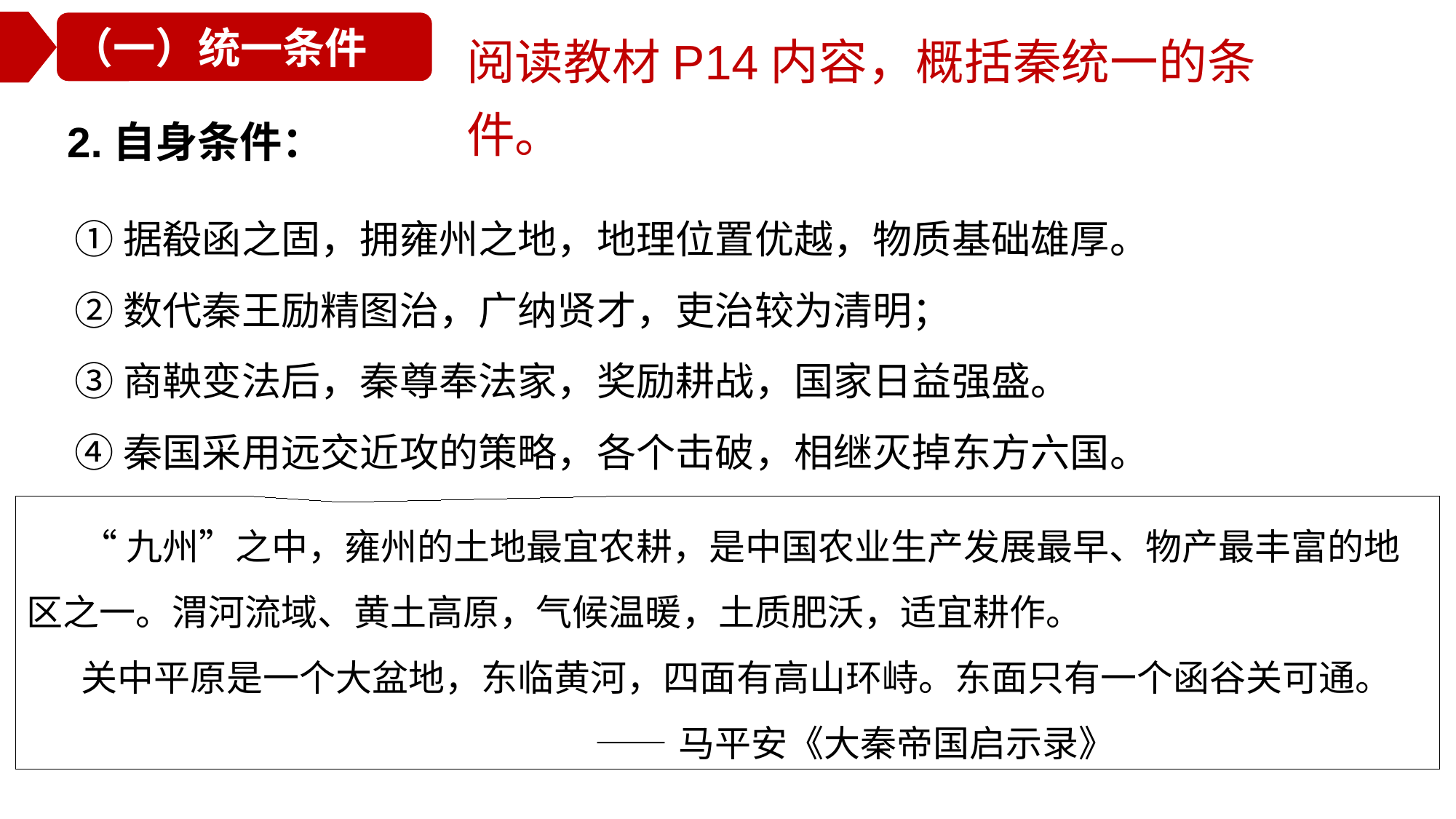

阅读教材P14内容，概括秦统一的条件。

（一）统一条件
2.自身条件：
①据殽函之固，拥雍州之地，地理位置优越，物质基础雄厚。
②数代秦王励精图治，广纳贤才，吏治较为清明；
③商鞅变法后，秦尊奉法家，奖励耕战，国家日益强盛。
④秦国采用远交近攻的策略，各个击破，相继灭掉东方六国。
“九州”之中，雍州的土地最宜农耕，是中国农业生产发展最早、物产最丰富的地区之一。渭河流域、黄土高原，气候温暖，土质肥沃，适宜耕作。
关中平原是一个大盆地，东临黄河，四面有高山环峙。东面只有一个函谷关可通。
                                                               ——马平安《大秦帝国启示录》